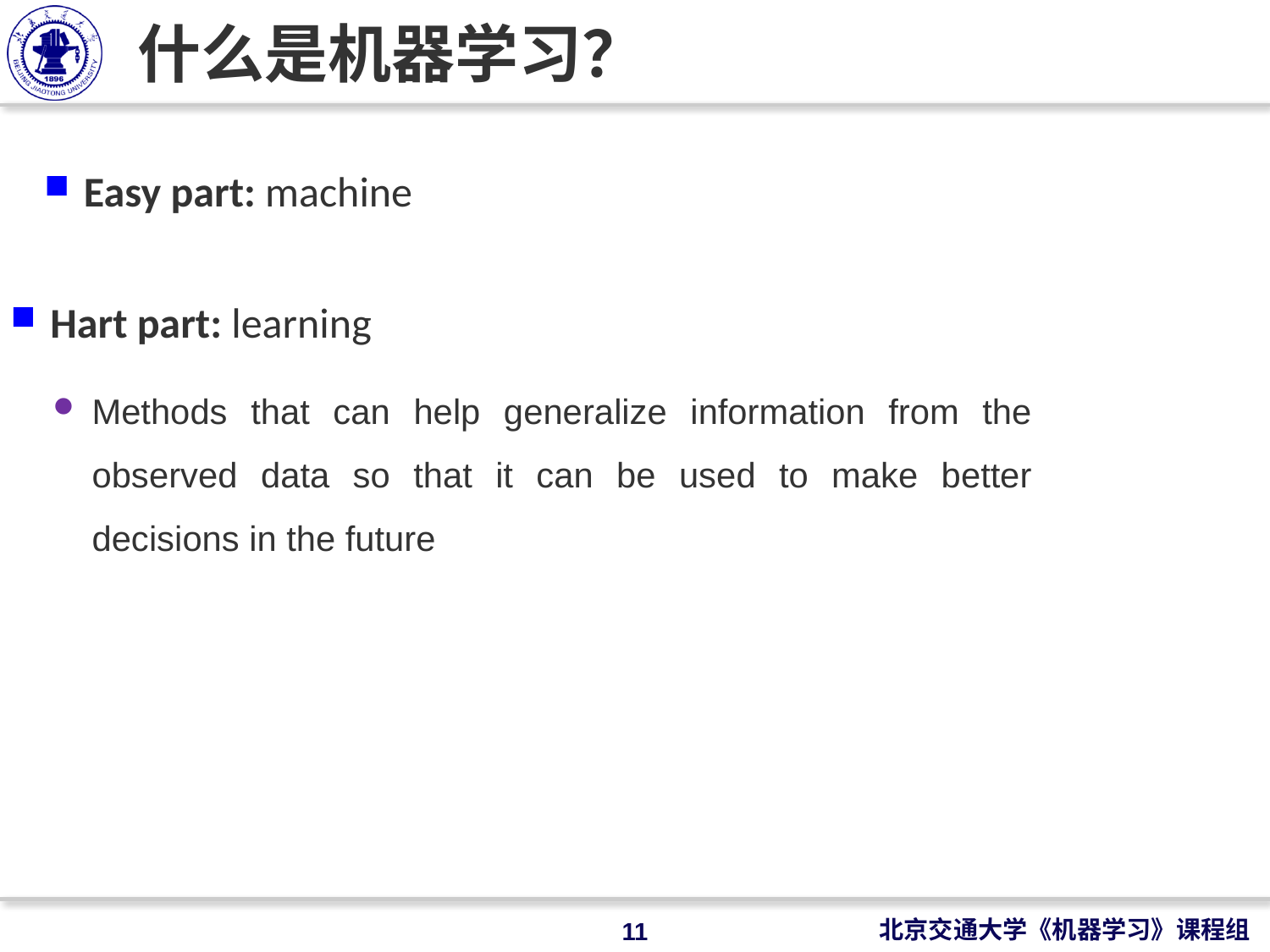

# 什么是机器学习？
 Easy part: machine
 Hart part: learning
Methods that can help generalize information from the observed data so that it can be used to make better decisions in the future